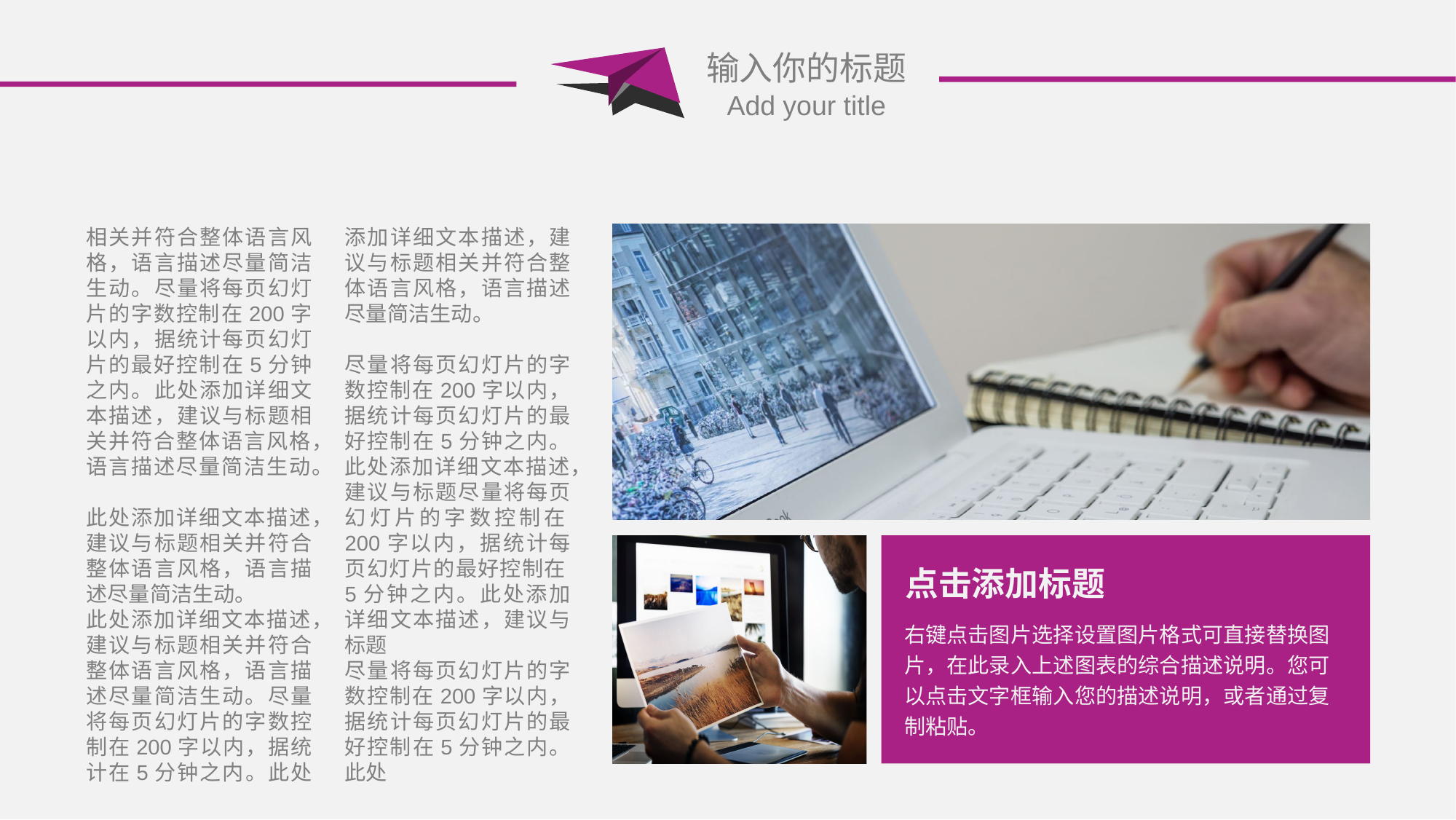

输入你的标题
Add your title

相关并符合整体语言风格，语言描述尽量简洁生动。尽量将每页幻灯片的字数控制在200字以内，据统计每页幻灯片的最好控制在5分钟之内。此处添加详细文本描述，建议与标题相关并符合整体语言风格，语言描述尽量简洁生动。

此处添加详细文本描述，建议与标题相关并符合整体语言风格，语言描述尽量简洁生动。
此处添加详细文本描述，建议与标题相关并符合整体语言风格，语言描述尽量简洁生动。尽量将每页幻灯片的字数控制在200字以内，据统计在5分钟之内。此处添加详细文本描述，建议与标题相关并符合整体语言风格，语言描述尽量简洁生动。

尽量将每页幻灯片的字数控制在200字以内，据统计每页幻灯片的最好控制在5分钟之内。此处添加详细文本描述，建议与标题尽量将每页幻灯片的字数控制在200字以内，据统计每页幻灯片的最好控制在5分钟之内。此处添加详细文本描述，建议与标题
尽量将每页幻灯片的字数控制在200字以内，据统计每页幻灯片的最好控制在5分钟之内。此处

点击添加标题
右键点击图片选择设置图片格式可直接替换图片，在此录入上述图表的综合描述说明。您可以点击文字框输入您的描述说明，或者通过复制粘贴。